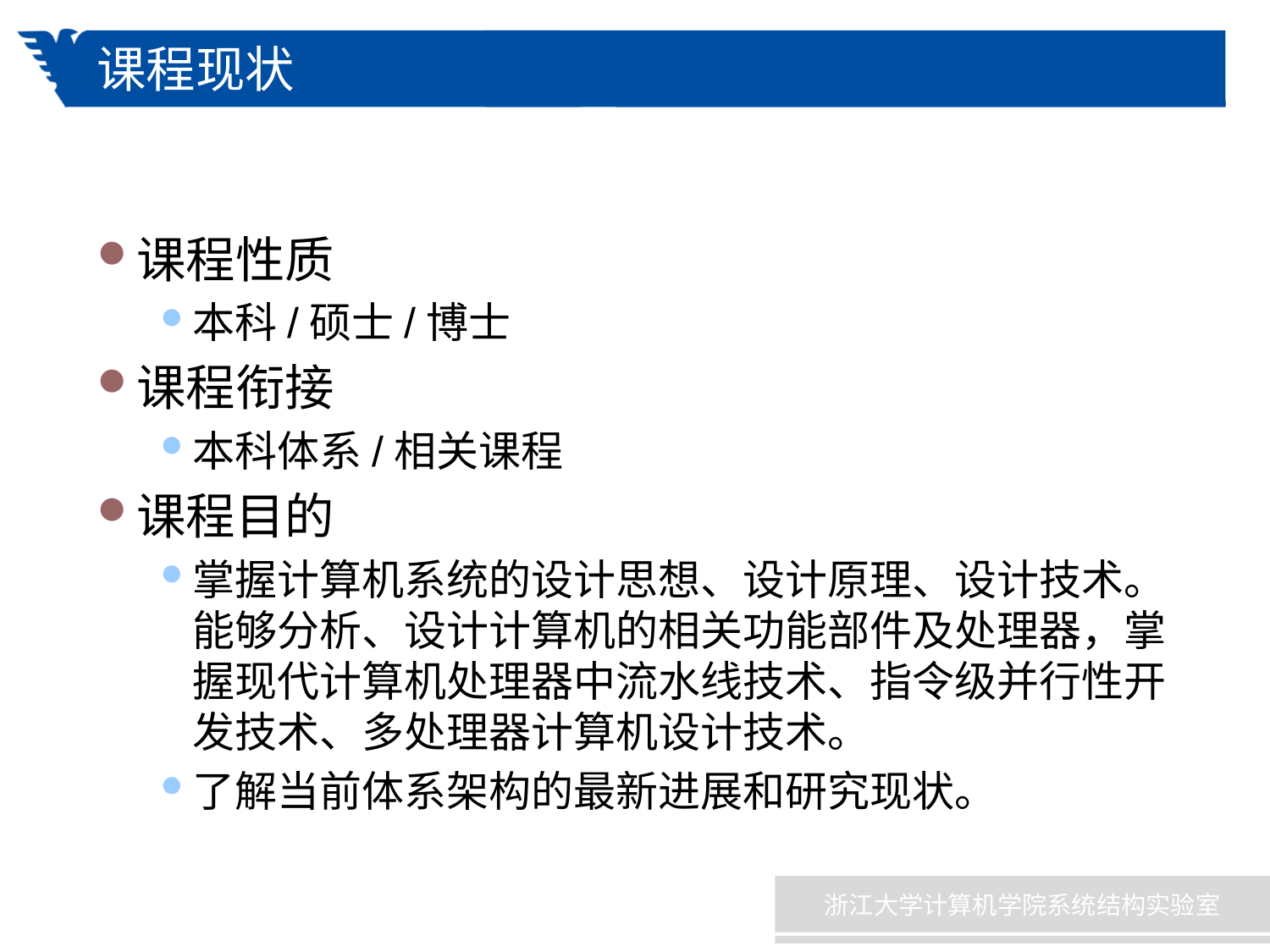

# 课程现状
课程性质
本科/硕士/博士
课程衔接
本科体系/相关课程
课程目的
掌握计算机系统的设计思想、设计原理、设计技术。能够分析、设计计算机的相关功能部件及处理器，掌握现代计算机处理器中流水线技术、指令级并行性开发技术、多处理器计算机设计技术。
了解当前体系架构的最新进展和研究现状。